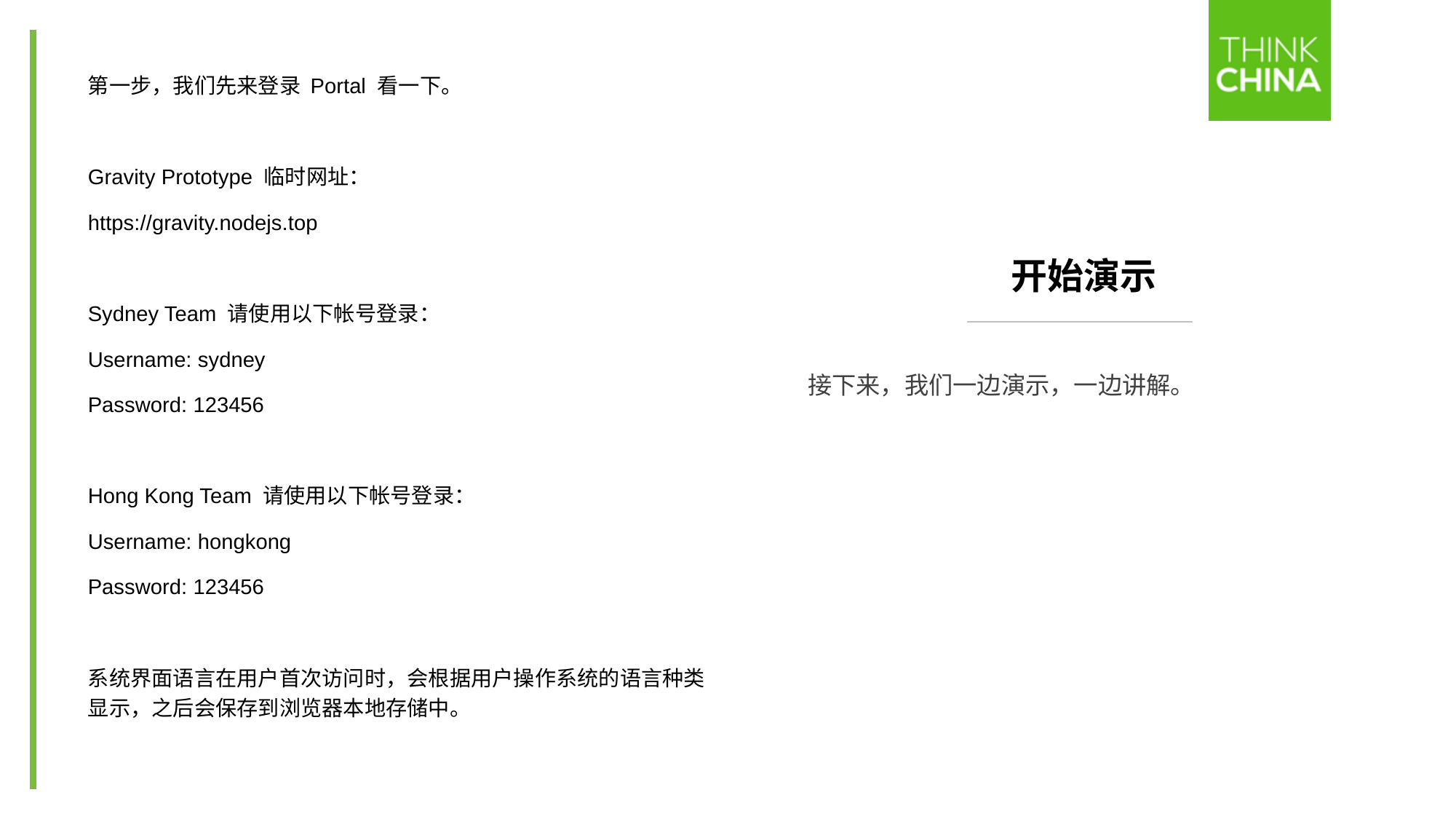

第一步，我们先来登录 Portal 看一下。

Gravity Prototype 临时网址：
https://gravity.nodejs.top

Sydney Team 请使用以下帐号登录：
Username: sydney
Password: 123456

Hong Kong Team 请使用以下帐号登录：
Username: hongkong
Password: 123456

系统界面语言在用户首次访问时，会根据用户操作系统的语言种类显示，之后会保存到浏览器本地存储中。
# 开始演示
接下来，我们一边演示，一边讲解。